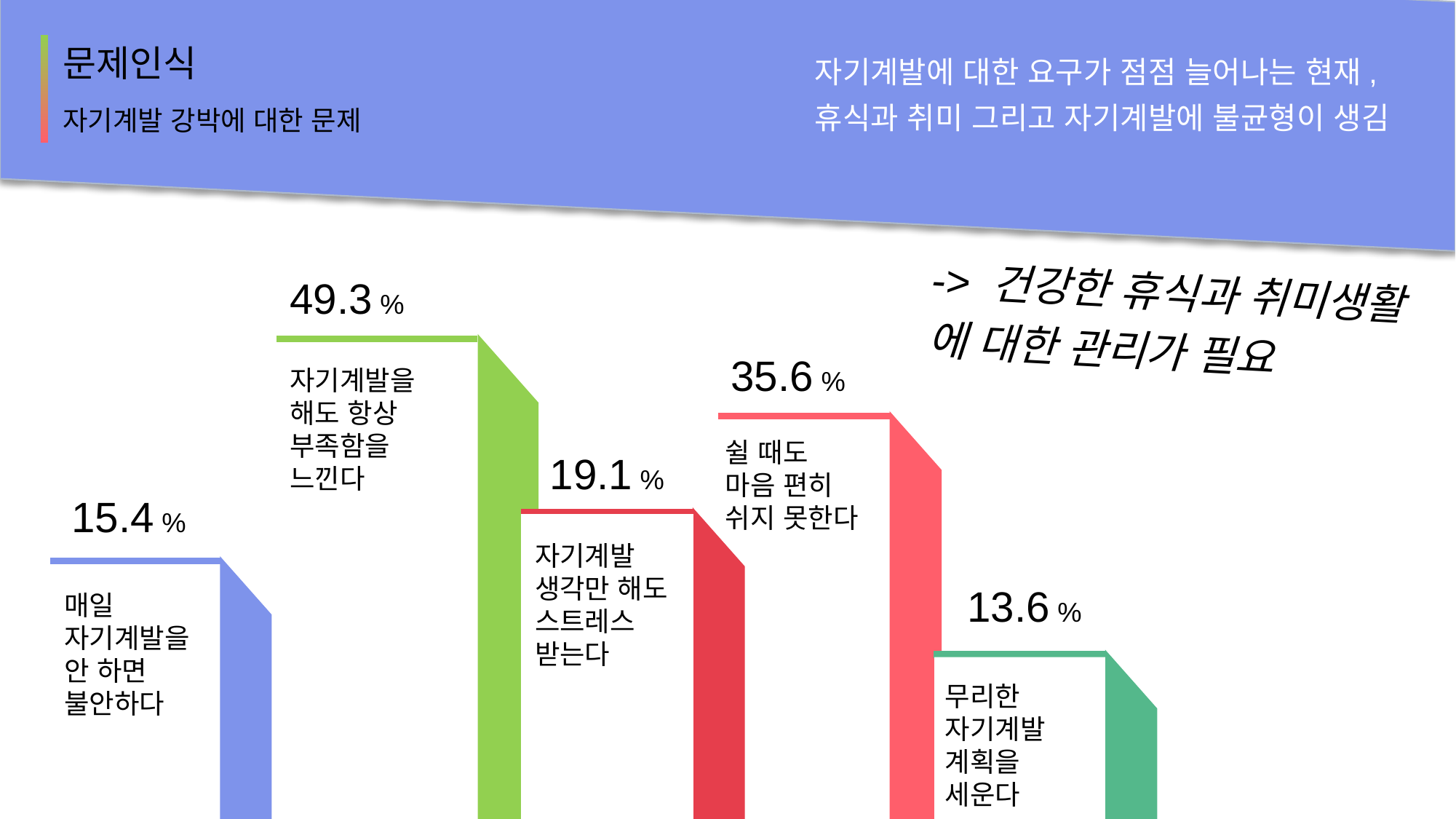

문제인식
자기계발에 대한 요구가 점점 늘어나는 현재,
휴식과 취미 그리고 자기계발에 불균형이 생김
자기계발 강박에 대한 문제
-> 건강한 휴식과 취미생활
에 대한 관리가 필요
49.3 %

35.6 %
자기계발을
해도 항상
부족함을
느낀다

쉴 때도
마음 편히
쉬지 못한다
19.1 %
15.4 %

자기계발
생각만 해도
스트레스
받는다

13.6 %
매일
자기계발을 안 하면
불안하다

무리한
자기계발
계획을
세운다